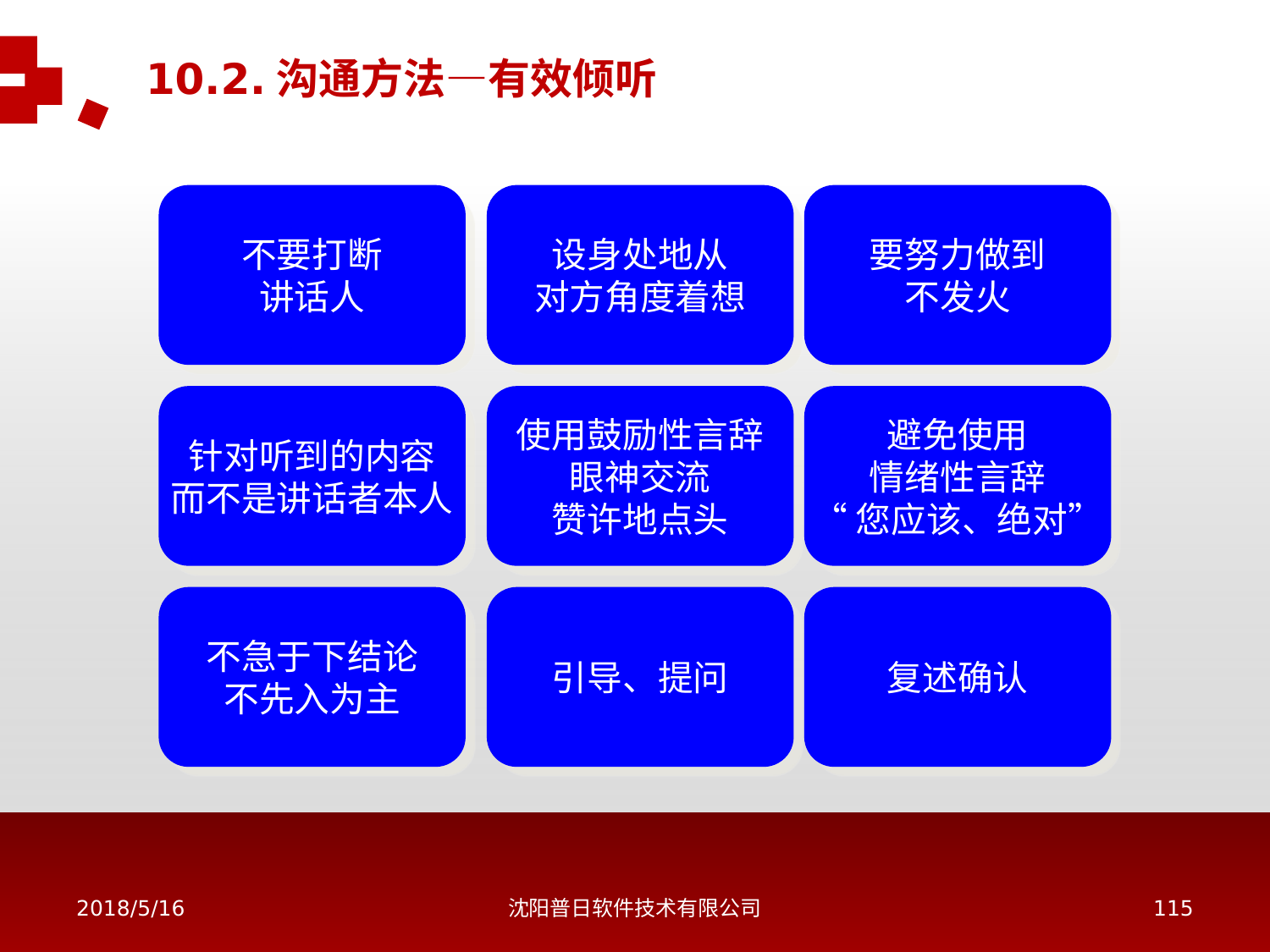

10.2.沟通方法—有效倾听
不要打断
讲话人
设身处地从
对方角度着想
要努力做到
不发火
针对听到的内容
而不是讲话者本人
使用鼓励性言辞
眼神交流
赞许地点头
避免使用
情绪性言辞
“您应该、绝对”
不急于下结论
不先入为主
引导、提问
复述确认
2018/5/16
沈阳普日软件技术有限公司
115